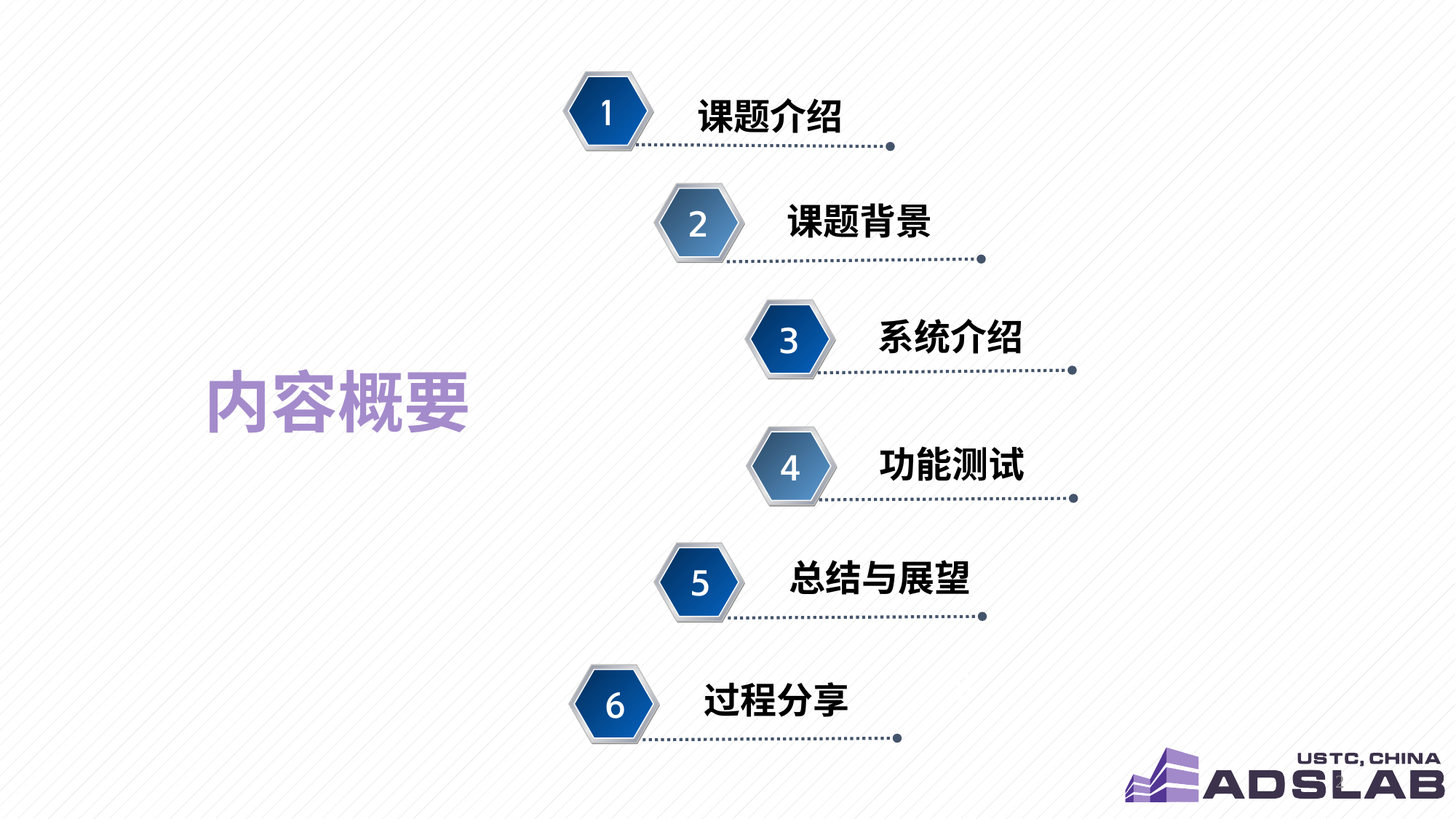

1
课题介绍

课题背景
2

系统介绍
3
# 内容概要

功能测试
4

5

总结与展望
5
5

5

过程分享
6
5